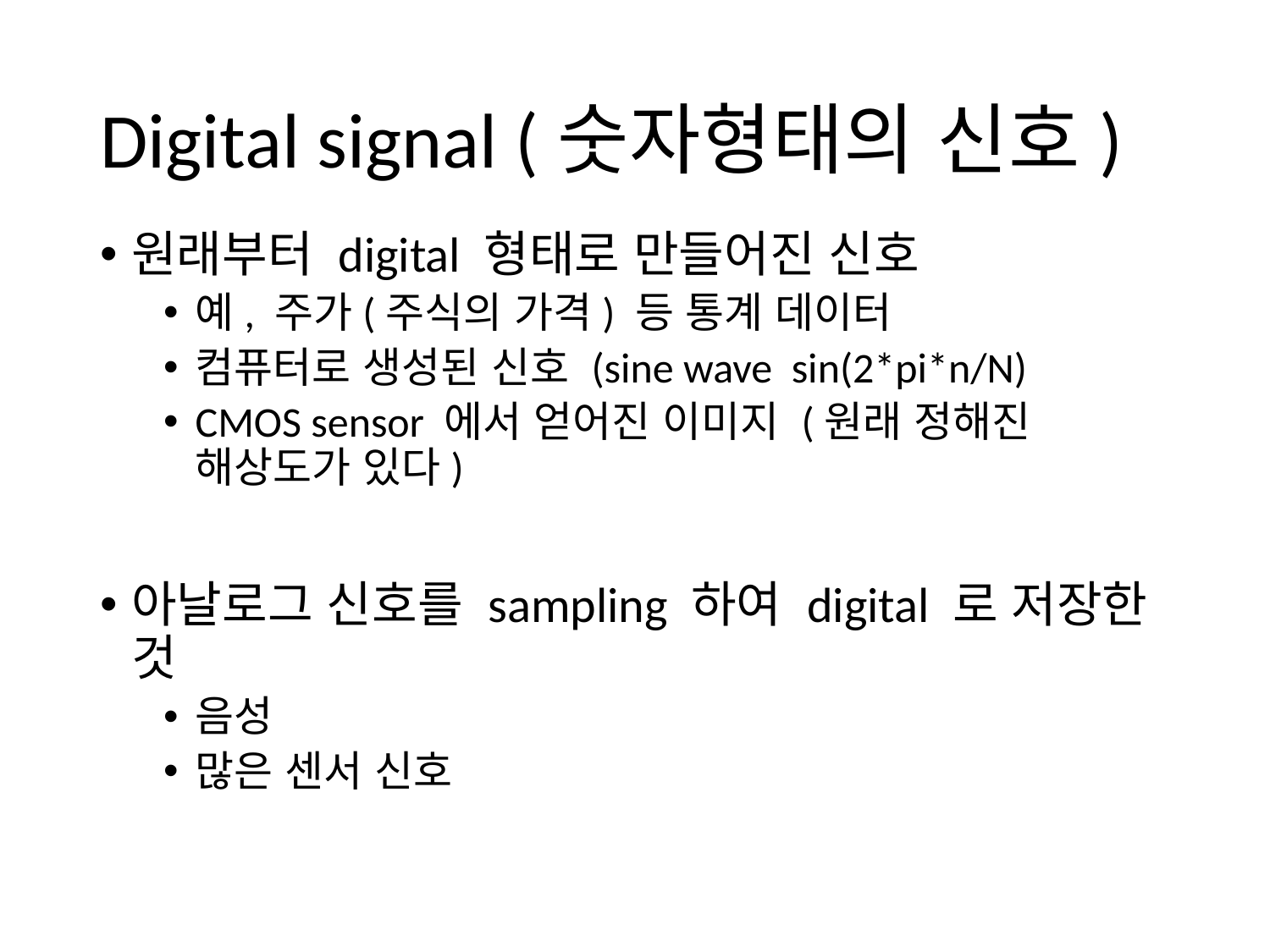

# Digital signal (숫자형태의 신호)
원래부터 digital 형태로 만들어진 신호
예, 주가(주식의 가격) 등 통계 데이터
컴퓨터로 생성된 신호 (sine wave  sin(2*pi*n/N)
CMOS sensor 에서 얻어진 이미지 (원래 정해진 해상도가 있다)

아날로그 신호를 sampling 하여 digital 로 저장한 것
음성
많은 센서 신호